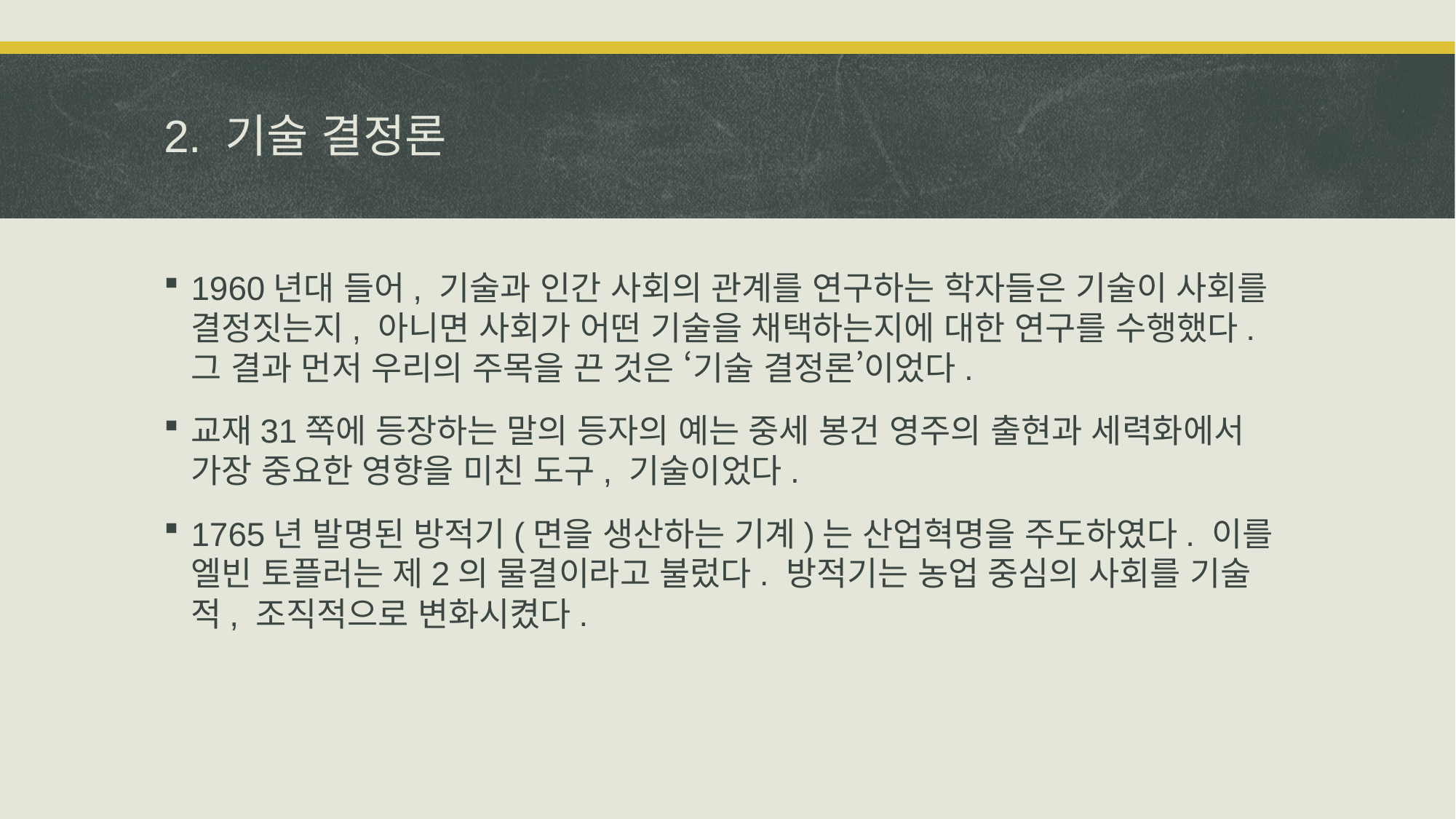

# 2. 기술 결정론
1960년대 들어, 기술과 인간 사회의 관계를 연구하는 학자들은 기술이 사회를 결정짓는지, 아니면 사회가 어떤 기술을 채택하는지에 대한 연구를 수행했다. 그 결과 먼저 우리의 주목을 끈 것은 ‘기술 결정론’이었다.
교재31쪽에 등장하는 말의 등자의 예는 중세 봉건 영주의 출현과 세력화에서 가장 중요한 영향을 미친 도구, 기술이었다.
1765년 발명된 방적기(면을 생산하는 기계)는 산업혁명을 주도하였다. 이를 엘빈 토플러는 제2의 물결이라고 불렀다. 방적기는 농업 중심의 사회를 기술적, 조직적으로 변화시켰다.